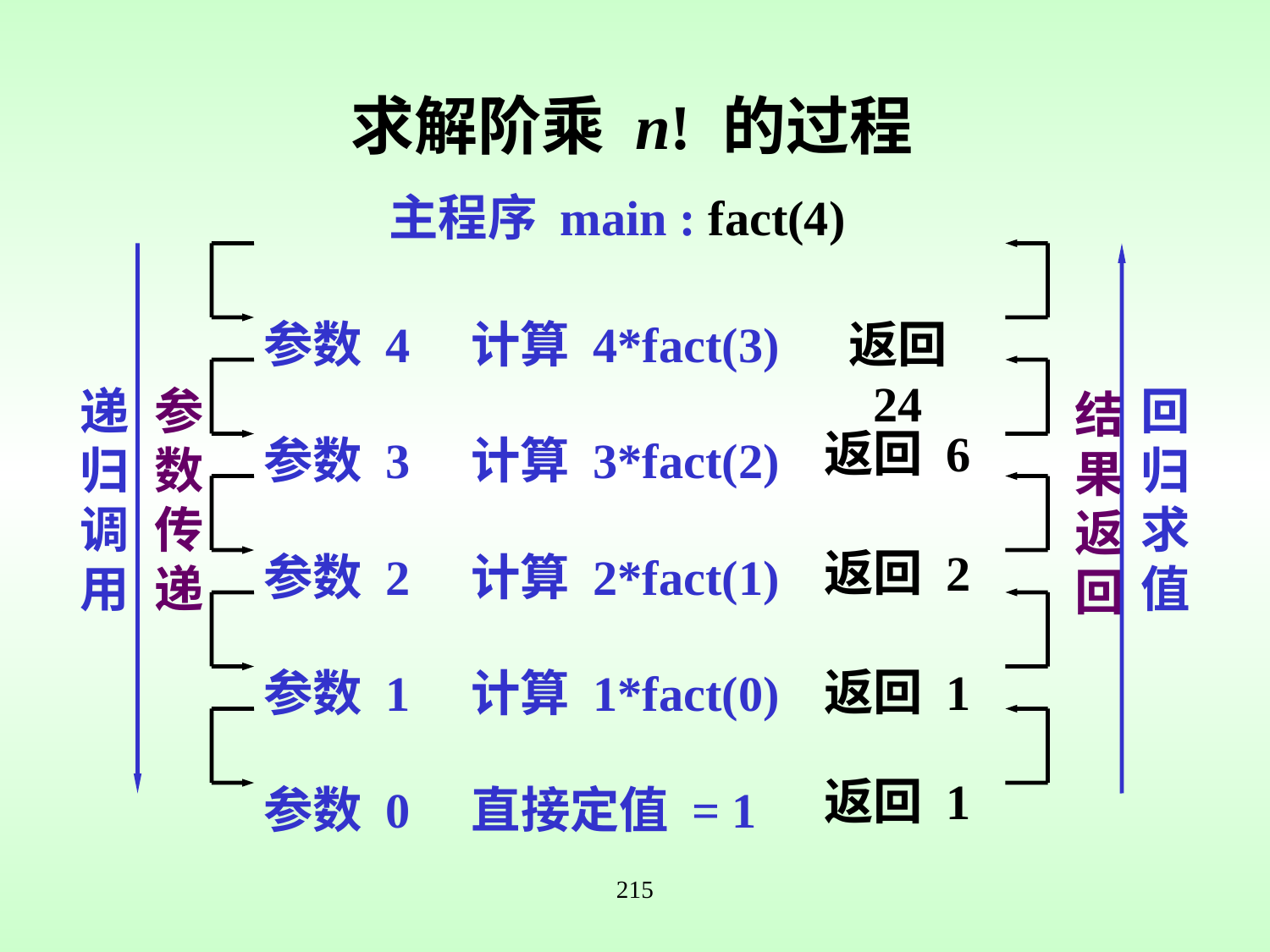

# 求解阶乘 n! 的过程
主程序 main : fact(4)

参数 4    计算 4*fact(3)
返回 24

递归调用
参数传递
回归求值
结果返回
返回 6
参数 3    计算 3*fact(2)

返回 2
参数 2    计算 2*fact(1)

返回 1
参数 1    计算 1*fact(0)

返回 1
参数 0    直接定值 = 1

215